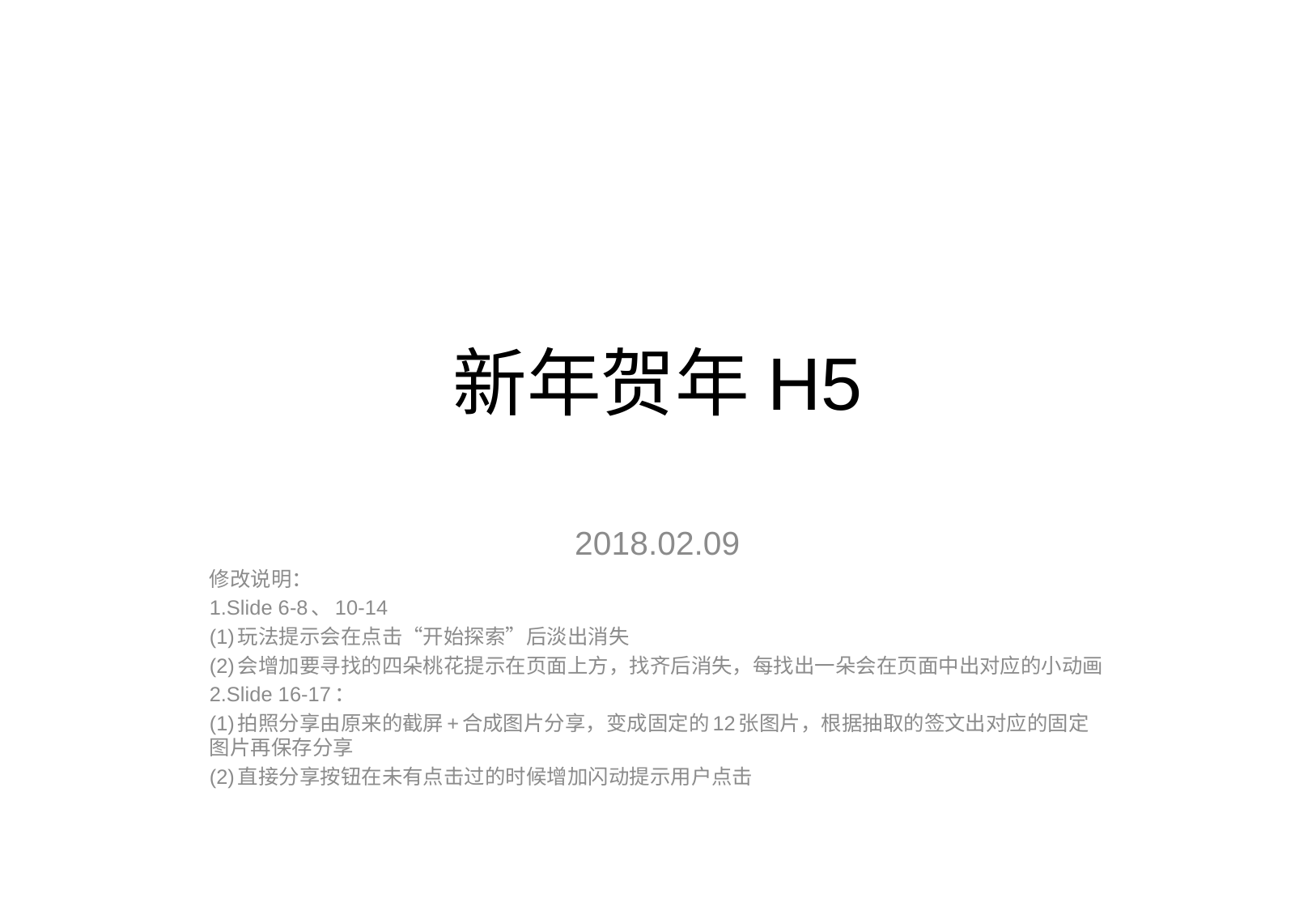

# 新年贺年H5
2018.02.09
修改说明：
1.Slide 6-8、10-14
(1)玩法提示会在点击“开始探索”后淡出消失
(2)会增加要寻找的四朵桃花提示在页面上方，找齐后消失，每找出一朵会在页面中出对应的小动画
2.Slide 16-17：
(1)拍照分享由原来的截屏+合成图片分享，变成固定的12张图片，根据抽取的签文出对应的固定图片再保存分享
(2)直接分享按钮在未有点击过的时候增加闪动提示用户点击